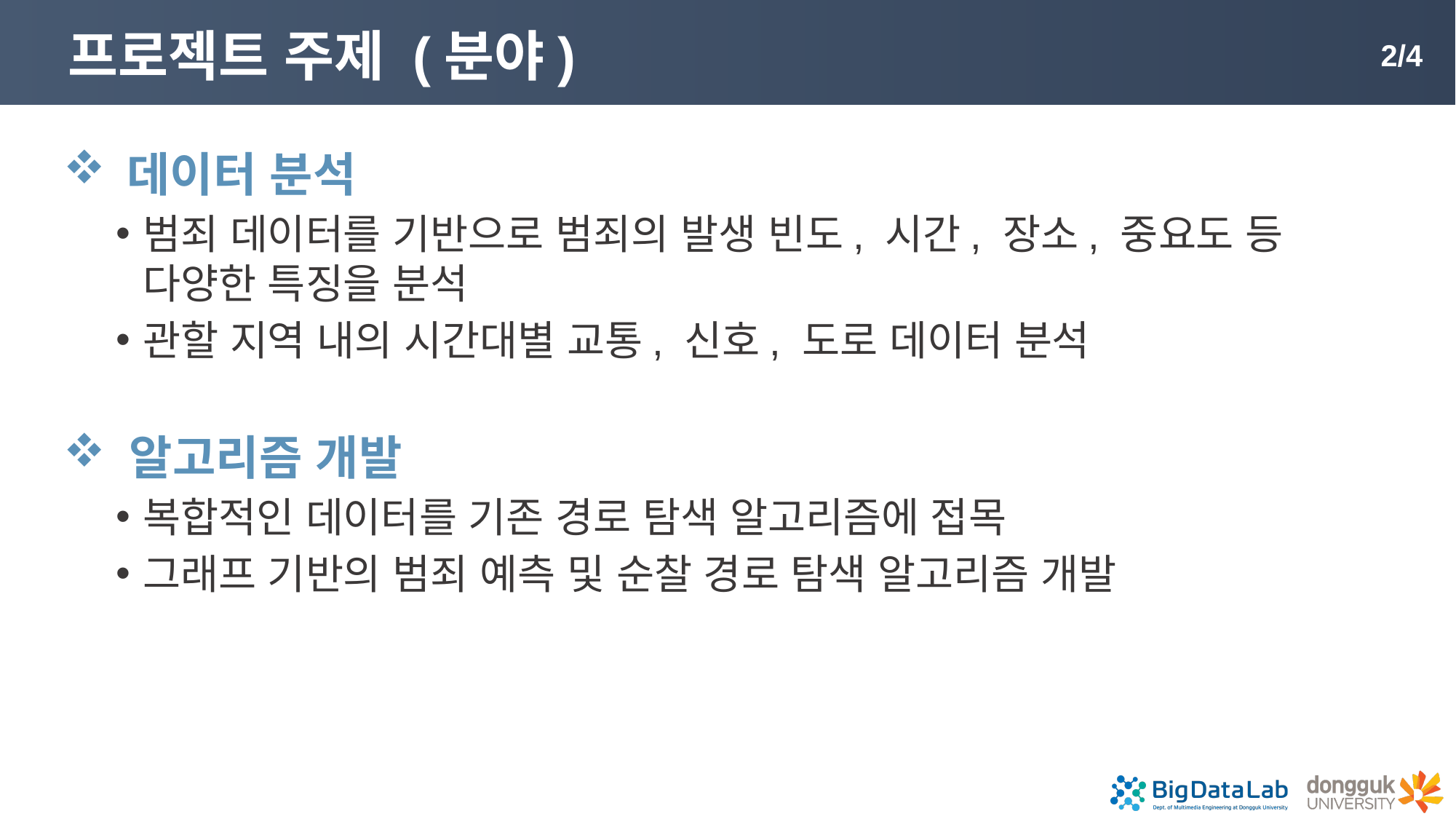

# 프로젝트 주제 (분야)
2/4
 데이터 분석
범죄 데이터를 기반으로 범죄의 발생 빈도, 시간, 장소, 중요도 등 다양한 특징을 분석
관할 지역 내의 시간대별 교통, 신호, 도로 데이터 분석

 알고리즘 개발
복합적인 데이터를 기존 경로 탐색 알고리즘에 접목
그래프 기반의 범죄 예측 및 순찰 경로 탐색 알고리즘 개발